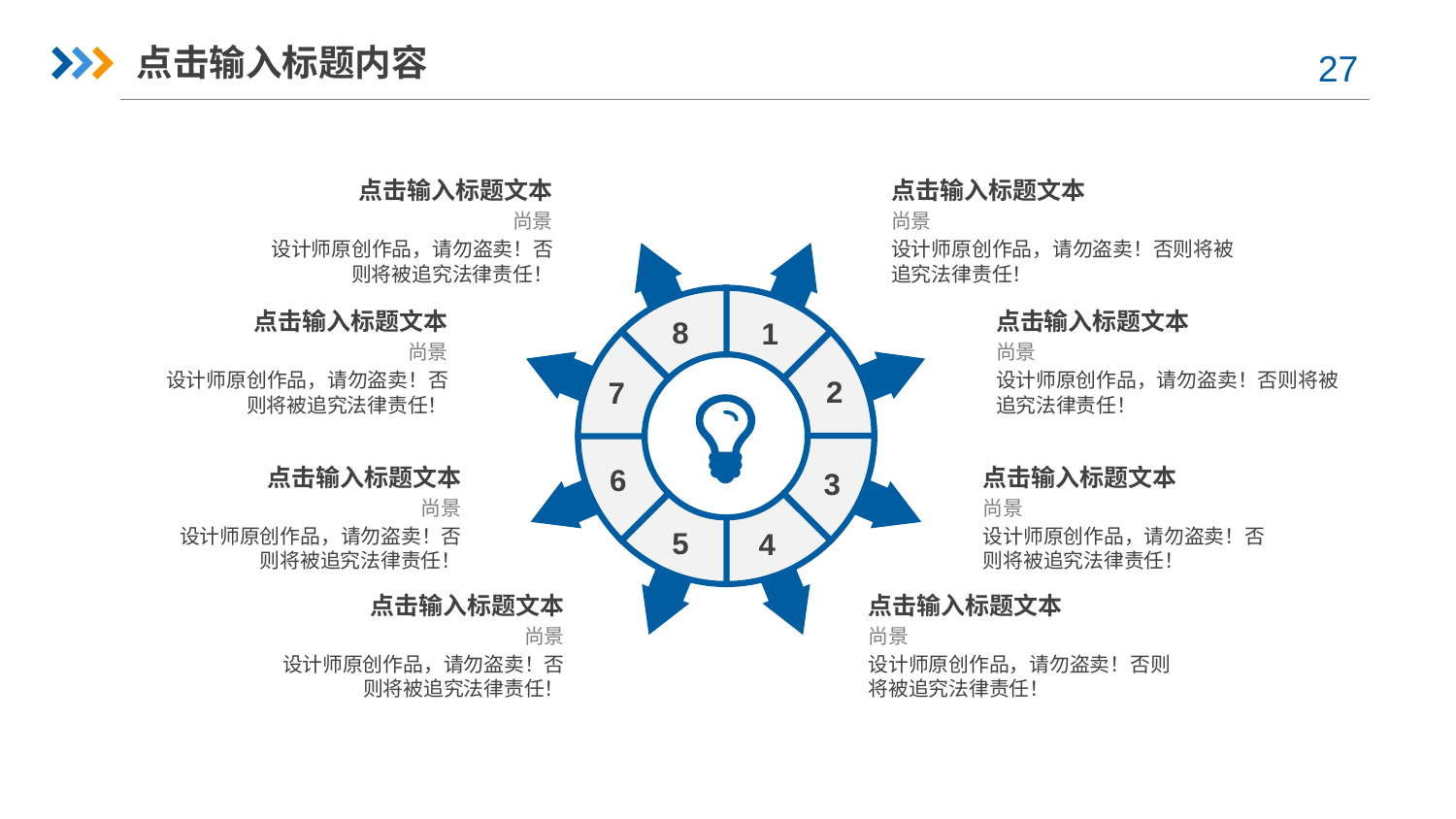

点击输入标题内容
点击输入标题文本
尚景
设计师原创作品，请勿盗卖！否则将被追究法律责任！
点击输入标题文本
尚景
设计师原创作品，请勿盗卖！否则将被追究法律责任！

点击输入标题文本
尚景
设计师原创作品，请勿盗卖！否则将被追究法律责任！
点击输入标题文本
尚景
设计师原创作品，请勿盗卖！否则将被追究法律责任！
8
1

2
7

6
点击输入标题文本
尚景
设计师原创作品，请勿盗卖！否则将被追究法律责任！
3
点击输入标题文本
尚景
设计师原创作品，请勿盗卖！否则将被追究法律责任！

5
4
点击输入标题文本
尚景
设计师原创作品，请勿盗卖！否则将被追究法律责任！
点击输入标题文本
尚景
设计师原创作品，请勿盗卖！否则将被追究法律责任！